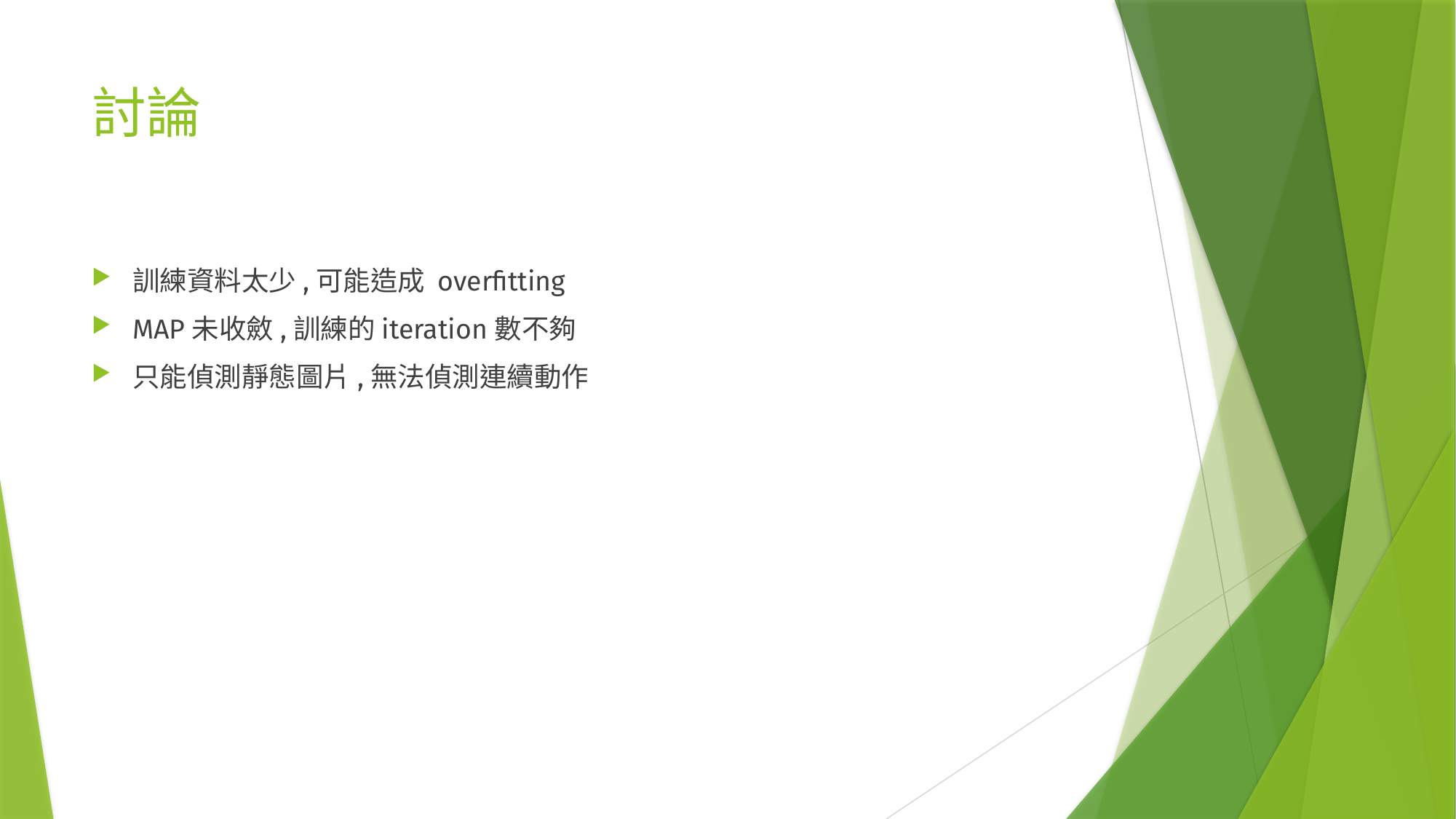

# 討論
訓練資料太少,可能造成 overfitting
MAP未收斂,訓練的iteration數不夠
只能偵測靜態圖片,無法偵測連續動作